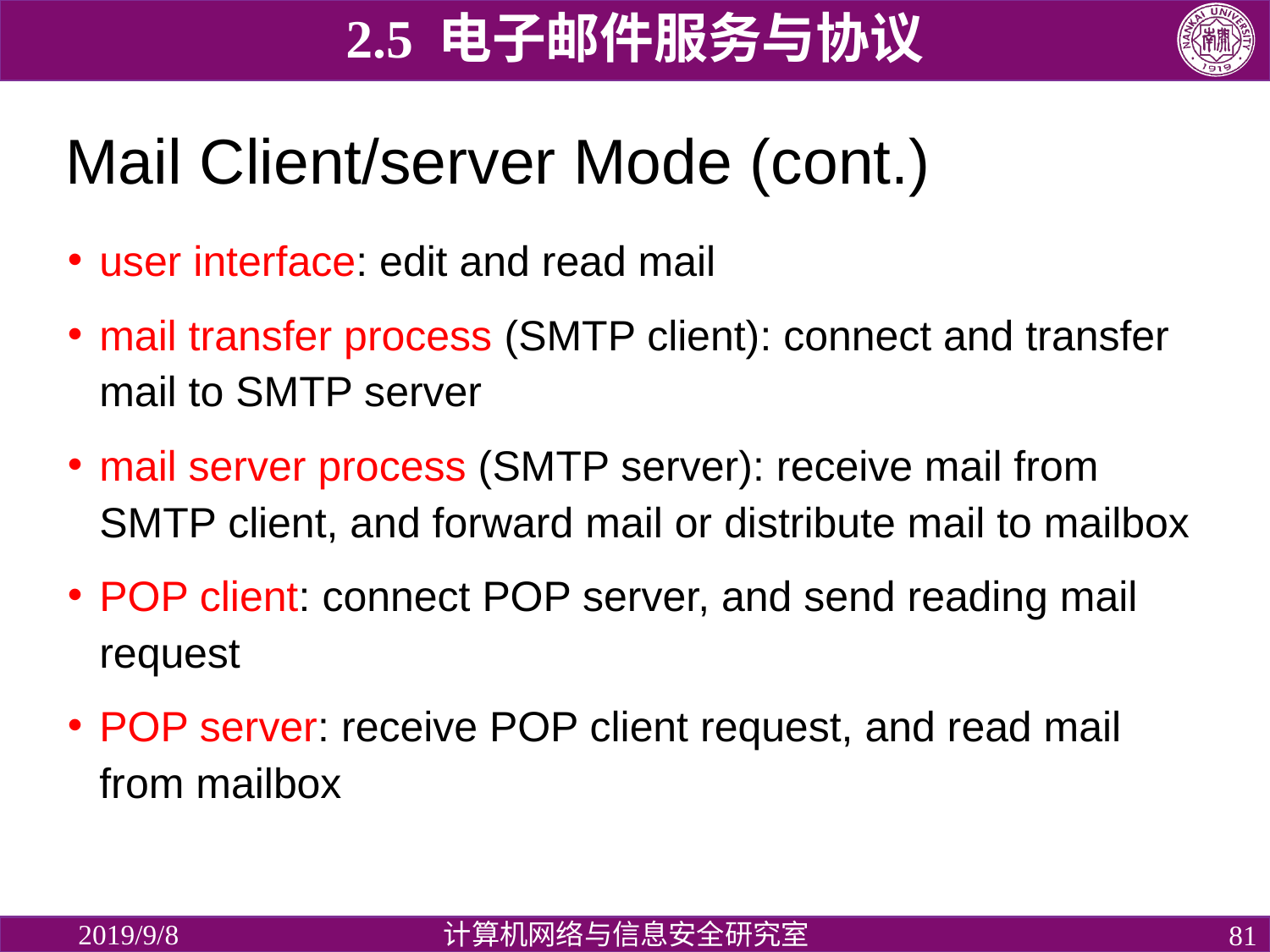

2.5 电子邮件服务与协议
# Mail Client/server Mode (cont.)
user interface: edit and read mail
mail transfer process (SMTP client): connect and transfer mail to SMTP server
mail server process (SMTP server): receive mail from SMTP client, and forward mail or distribute mail to mailbox
POP client: connect POP server, and send reading mail request
POP server: receive POP client request, and read mail from mailbox